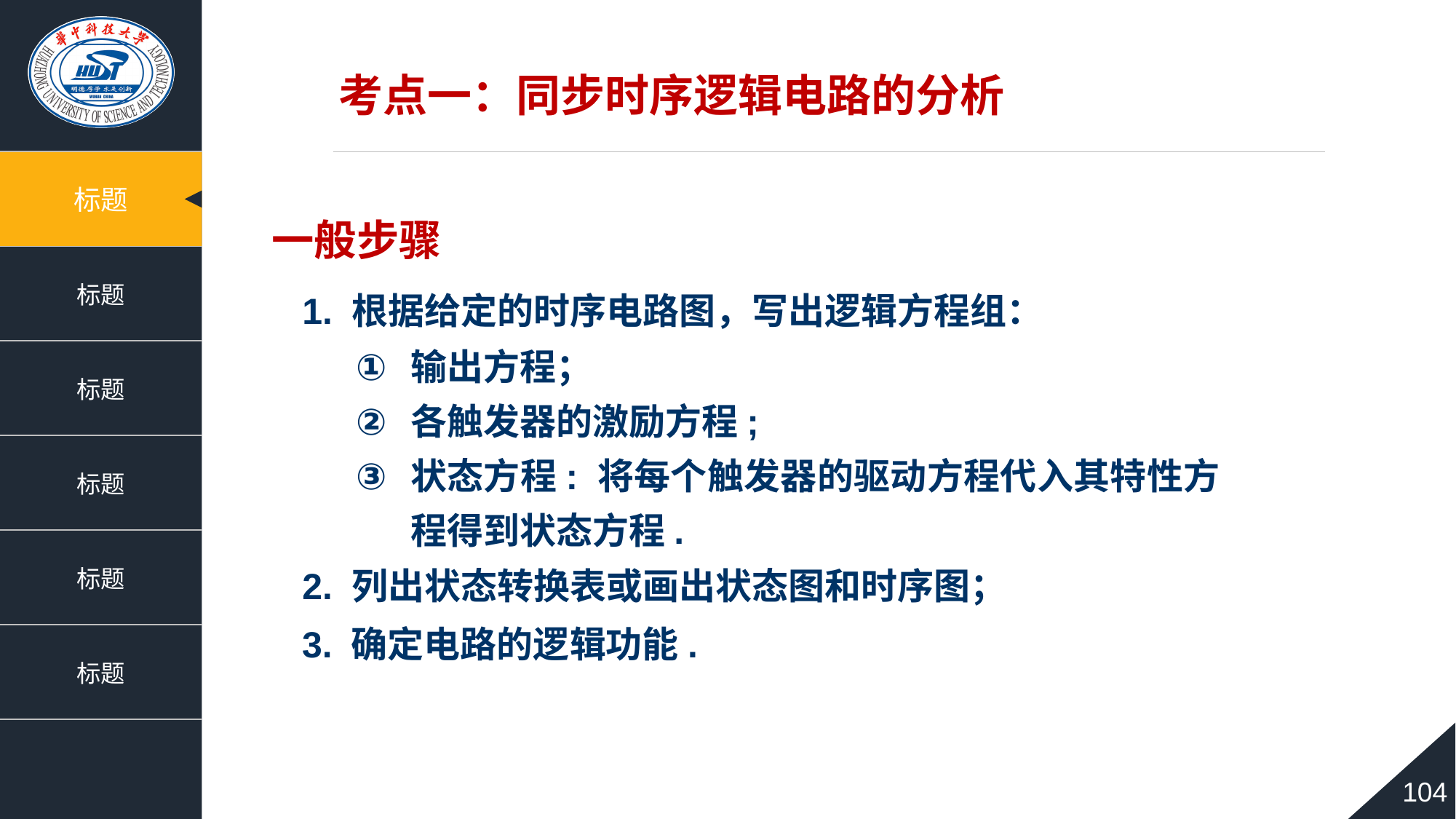

考点一：同步时序逻辑电路的分析
一般步骤
1. 根据给定的时序电路图，写出逻辑方程组：
输出方程；
各触发器的激励方程;
状态方程: 将每个触发器的驱动方程代入其特性方程得到状态方程.
2. 列出状态转换表或画出状态图和时序图；
3. 确定电路的逻辑功能.